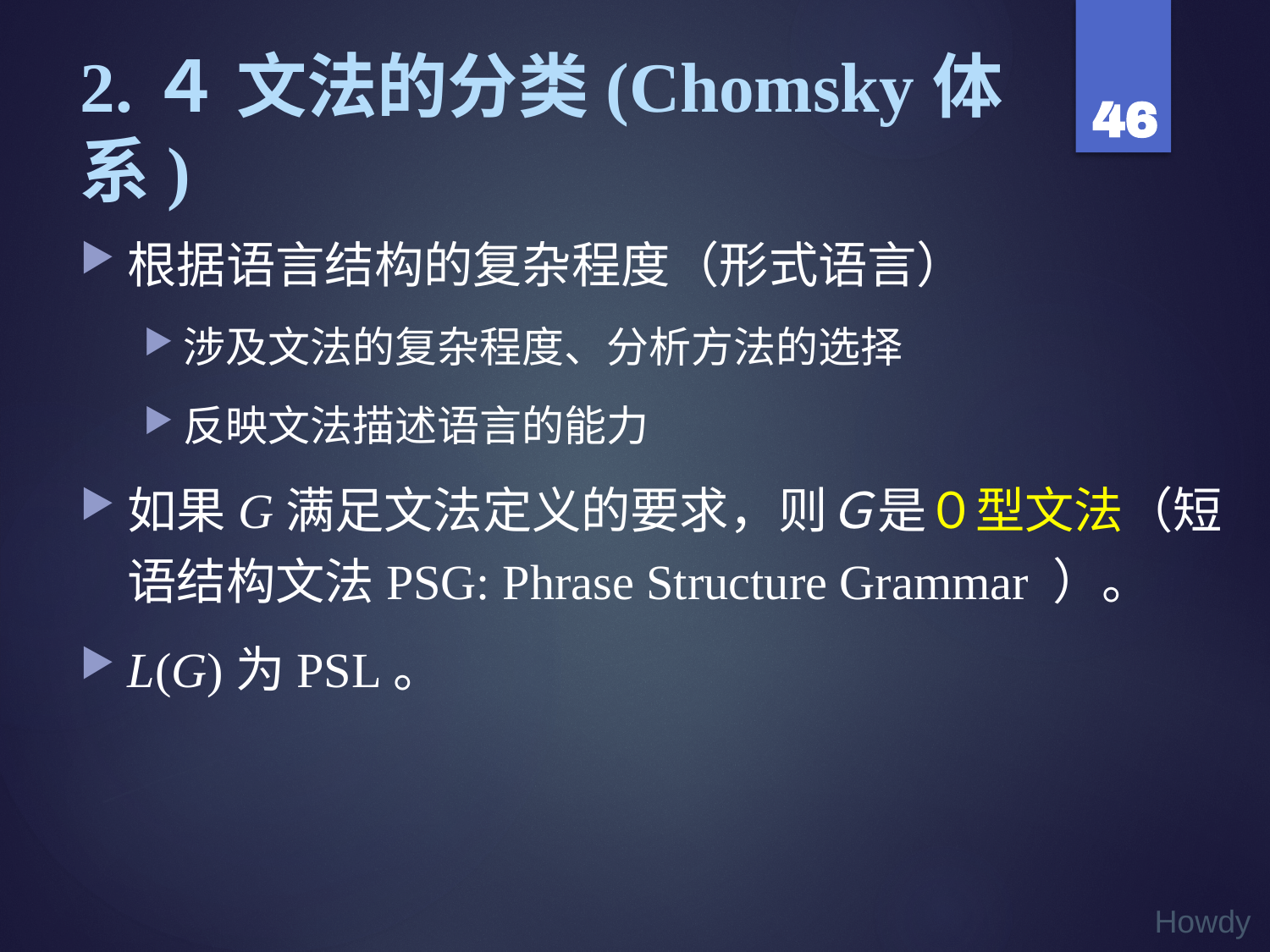

# 2.４ 文法的分类(Chomsky体系)
根据语言结构的复杂程度（形式语言）
涉及文法的复杂程度、分析方法的选择
反映文法描述语言的能力
如果G满足文法定义的要求，则Ｇ是０型文法（短语结构文法PSG: Phrase Structure Grammar ）。
L(G)为PSL。